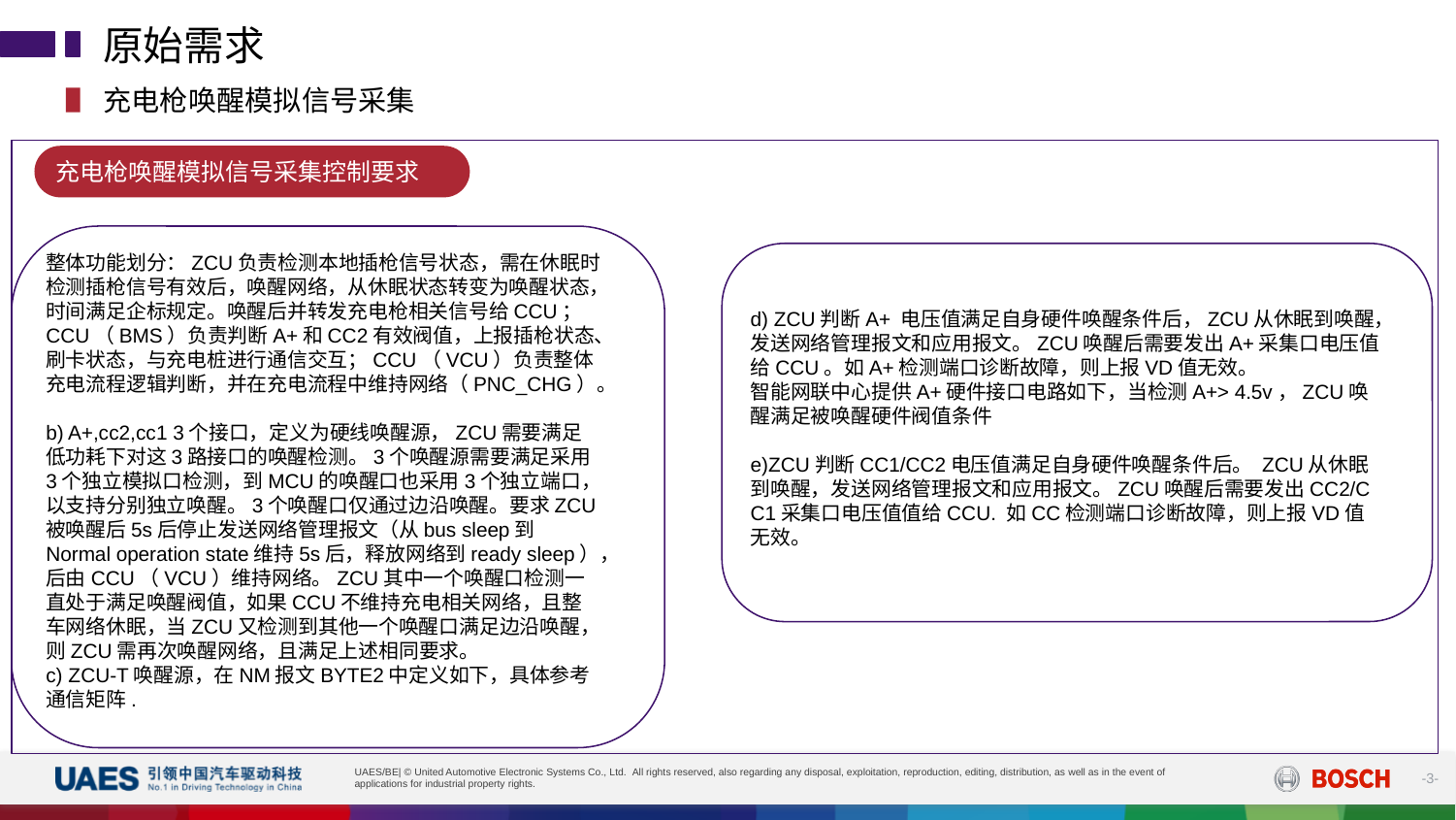

原始需求

充电枪唤醒模拟信号采集

充电枪唤醒模拟信号采集控制要求

整体功能划分：ZCU负责检测本地插枪信号状态，需在休眠时检测插枪信号有效后，唤醒网络，从休眠状态转变为唤醒状态，时间满足企标规定。唤醒后并转发充电枪相关信号给CCU；CCU（BMS）负责判断A+和CC2有效阀值，上报插枪状态、刷卡状态，与充电桩进行通信交互；CCU（VCU）负责整体充电流程逻辑判断，并在充电流程中维持网络（PNC_CHG）。
b) A+,cc2,cc1 3个接口，定义为硬线唤醒源，ZCU需要满足低功耗下对这3路接口的唤醒检测。3个唤醒源需要满足采用3个独立模拟口检测，到MCU的唤醒口也采用3个独立端口，以支持分别独立唤醒。3个唤醒口仅通过边沿唤醒。要求ZCU被唤醒后5s后停止发送网络管理报文（从bus sleep到Normal operation state维持5s后，释放网络到ready sleep），后由CCU（VCU）维持网络。ZCU其中一个唤醒口检测一直处于满足唤醒阀值，如果CCU不维持充电相关网络，且整车网络休眠，当ZCU又检测到其他一个唤醒口满足边沿唤醒，则ZCU需再次唤醒网络，且满足上述相同要求。
c) ZCU-T唤醒源，在NM报文BYTE2中定义如下，具体参考通信矩阵.

d) ZCU判断A+ 电压值满足自身硬件唤醒条件后，ZCU从休眠到唤醒，发送网络管理报文和应用报文。ZCU唤醒后需要发出A+采集口电压值给CCU。如A+检测端口诊断故障，则上报VD值无效。
智能网联中心提供A+硬件接口电路如下，当检测A+> 4.5v，ZCU唤醒满足被唤醒硬件阀值条件

e)ZCU判断CC1/CC2电压值满足自身硬件唤醒条件后。 ZCU从休眠到唤醒，发送网络管理报文和应用报文。ZCU唤醒后需要发出CC2/CC1采集口电压值值给CCU. 如CC检测端口诊断故障，则上报VD值无效。